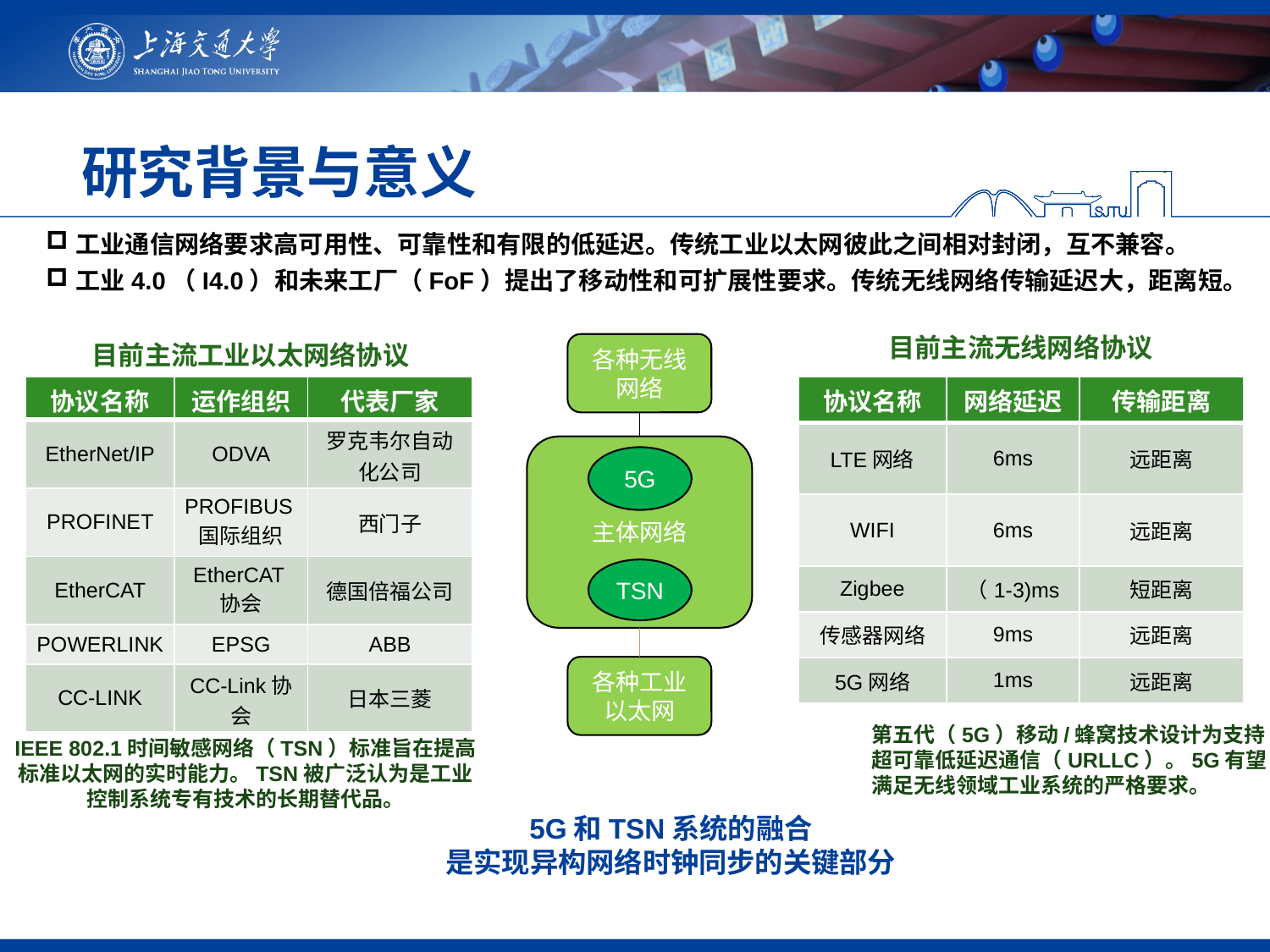

# 研究背景与意义
工业通信网络要求高可用性、可靠性和有限的低延迟。传统工业以太网彼此之间相对封闭，互不兼容。
工业4.0（I4.0）和未来工厂（FoF）提出了移动性和可扩展性要求。传统无线网络传输延迟大，距离短。
目前主流无线网络协议
目前主流工业以太网络协议
各种无线网络
| 协议名称 | 运作组织 | 代表厂家 |
| --- | --- | --- |
| EtherNet/IP | ODVA | 罗克韦尔自动化公司 |
| PROFINET | PROFIBUS国际组织 | 西门子 |
| EtherCAT | EtherCAT协会 | 德国倍福公司 |
| POWERLINK | EPSG | ABB |
| CC-LINK | CC-Link协会 | 日本三菱 |
| 协议名称 | 网络延迟 | 传输距离 |
| --- | --- | --- |
| LTE网络 | 6ms | 远距离 |
| WIFI | 6ms | 远距离 |
| Zigbee | （1-3)ms | 短距离 |
| 传感器网络 | 9ms | 远距离 |
| 5G网络 | 1ms | 远距离 |
主体网络
5G
TSN
各种工业以太网
第五代（5G）移动/蜂窝技术设计为支持超可靠低延迟通信（URLLC）。5G有望满足无线领域工业系统的严格要求。
IEEE 802.1时间敏感网络（TSN）标准旨在提高标准以太网的实时能力。TSN被广泛认为是工业控制系统专有技术的长期替代品。
5G和TSN系统的融合
是实现异构网络时钟同步的关键部分